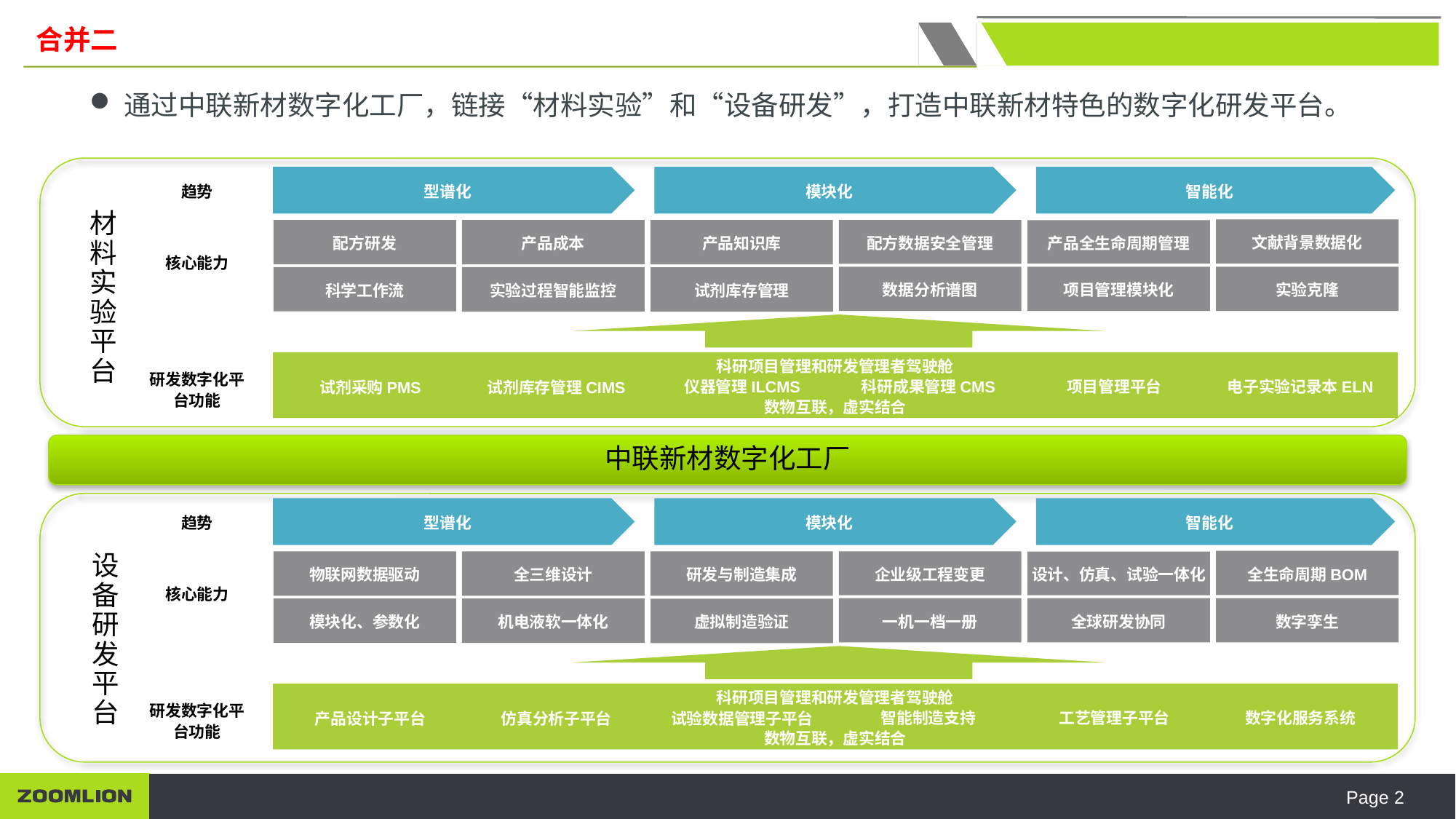

合并二
通过中联新材数字化工厂，链接“材料实验”和“设备研发”，打造中联新材特色的数字化研发平台。

型谱化
模块化
智能化
趋势
文献背景数据化
配方研发
产品知识库
配方数据安全管理
产品成本
产品全生命周期管理
核心能力
数据分析谱图
实验克隆
项目管理模块化
科学工作流
实验过程智能监控
试剂库存管理

科研项目管理和研发管理者驾驶舱
研发数字化平台功能
电子实验记录本ELN
科研成果管理CMS
项目管理平台
仪器管理ILCMS
试剂采购PMS
试剂库存管理CIMS
数物互联，虚实结合
材料实验平台
中联新材数字化工厂

型谱化
模块化
智能化
趋势
全生命周期BOM
物联网数据驱动
研发与制造集成
企业级工程变更
全三维设计
设计、仿真、试验一体化
核心能力
一机一档一册
数字孪生
全球研发协同
模块化、参数化
机电液软一体化
虚拟制造验证

科研项目管理和研发管理者驾驶舱
研发数字化平台功能
数字化服务系统
智能制造支持
工艺管理子平台
试验数据管理子平台
产品设计子平台
仿真分析子平台
数物互联，虚实结合
设备研发平台
Page 2